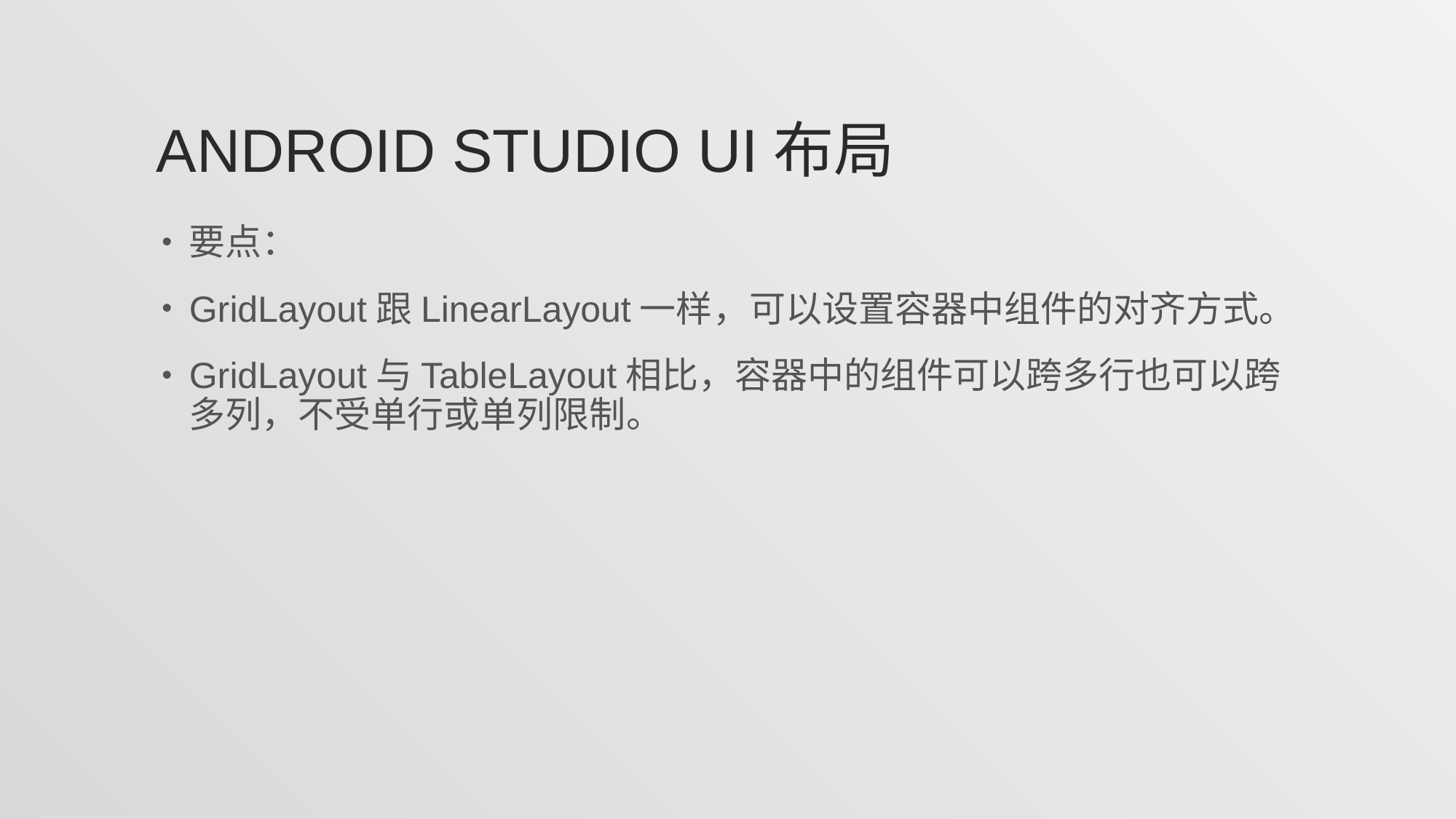

# Android studio UI布局
要点：
GridLayout跟LinearLayout一样，可以设置容器中组件的对齐方式。
GridLayout与TableLayout相比，容器中的组件可以跨多行也可以跨多列，不受单行或单列限制。